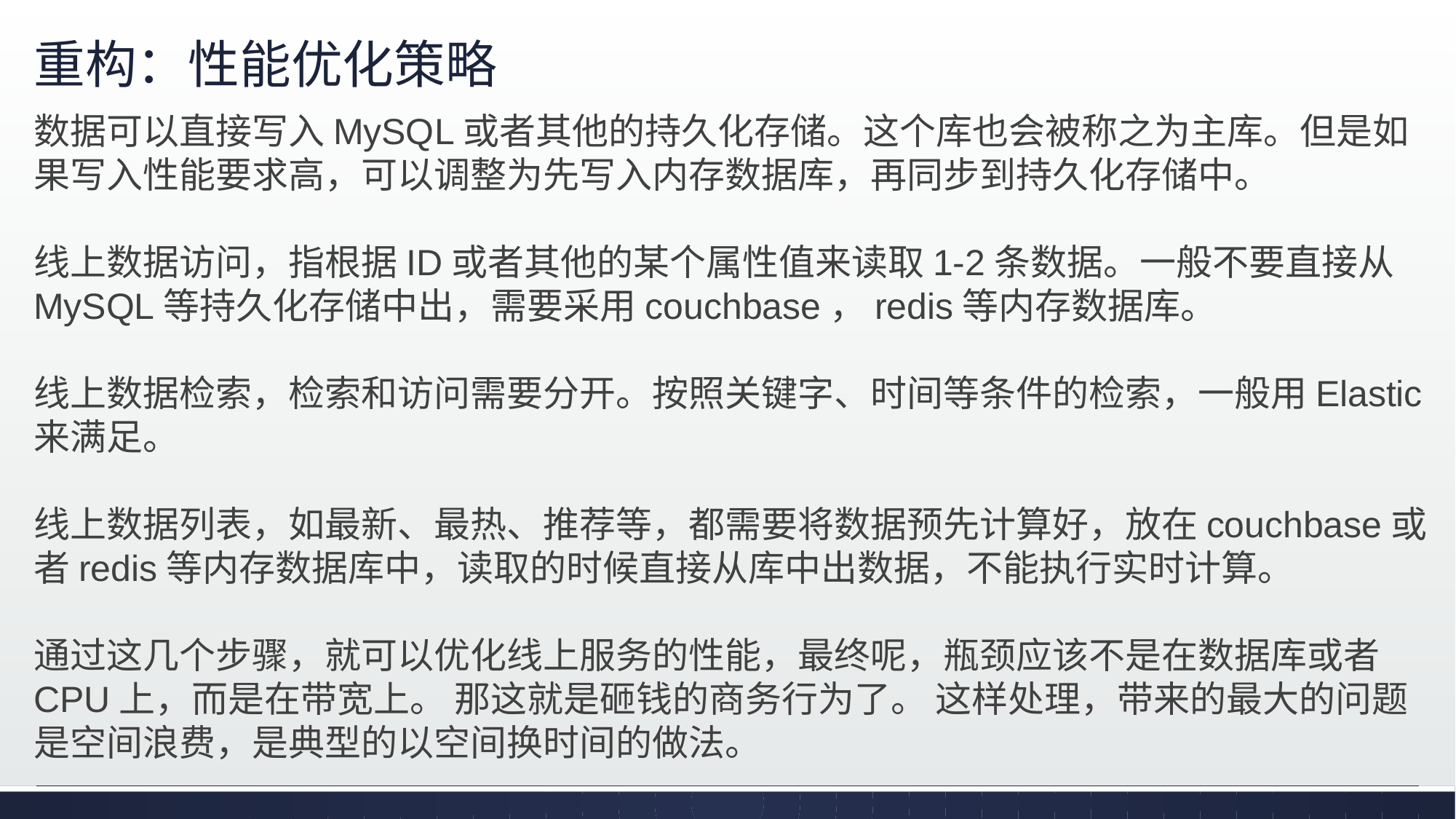

# 重构：性能优化策略
数据可以直接写入MySQL或者其他的持久化存储。这个库也会被称之为主库。但是如果写入性能要求高，可以调整为先写入内存数据库，再同步到持久化存储中。

线上数据访问，指根据ID或者其他的某个属性值来读取1-2条数据。一般不要直接从MySQL等持久化存储中出，需要采用couchbase，redis等内存数据库。

线上数据检索，检索和访问需要分开。按照关键字、时间等条件的检索，一般用Elastic来满足。

线上数据列表，如最新、最热、推荐等，都需要将数据预先计算好，放在couchbase或者redis等内存数据库中，读取的时候直接从库中出数据，不能执行实时计算。
通过这几个步骤，就可以优化线上服务的性能，最终呢，瓶颈应该不是在数据库或者CPU上，而是在带宽上。 那这就是砸钱的商务行为了。 这样处理，带来的最大的问题是空间浪费，是典型的以空间换时间的做法。